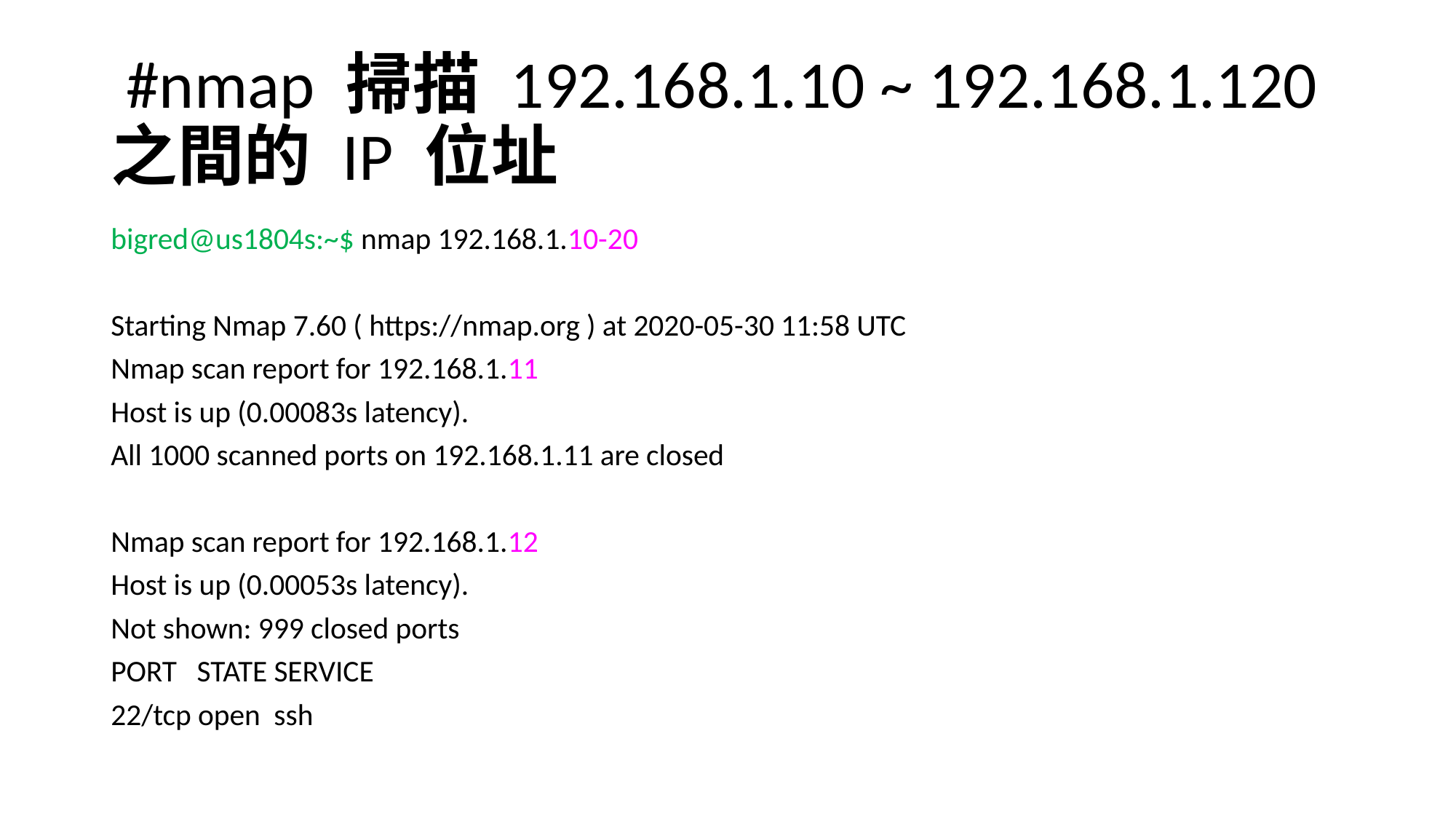

# #nmap 掃描 192.168.1.10 ~ 192.168.1.120 之間的 IP 位址
bigred@us1804s:~$ nmap 192.168.1.10-20

Starting Nmap 7.60 ( https://nmap.org ) at 2020-05-30 11:58 UTC
Nmap scan report for 192.168.1.11
Host is up (0.00083s latency).
All 1000 scanned ports on 192.168.1.11 are closed

Nmap scan report for 192.168.1.12
Host is up (0.00053s latency).
Not shown: 999 closed ports
PORT   STATE SERVICE
22/tcp open  ssh